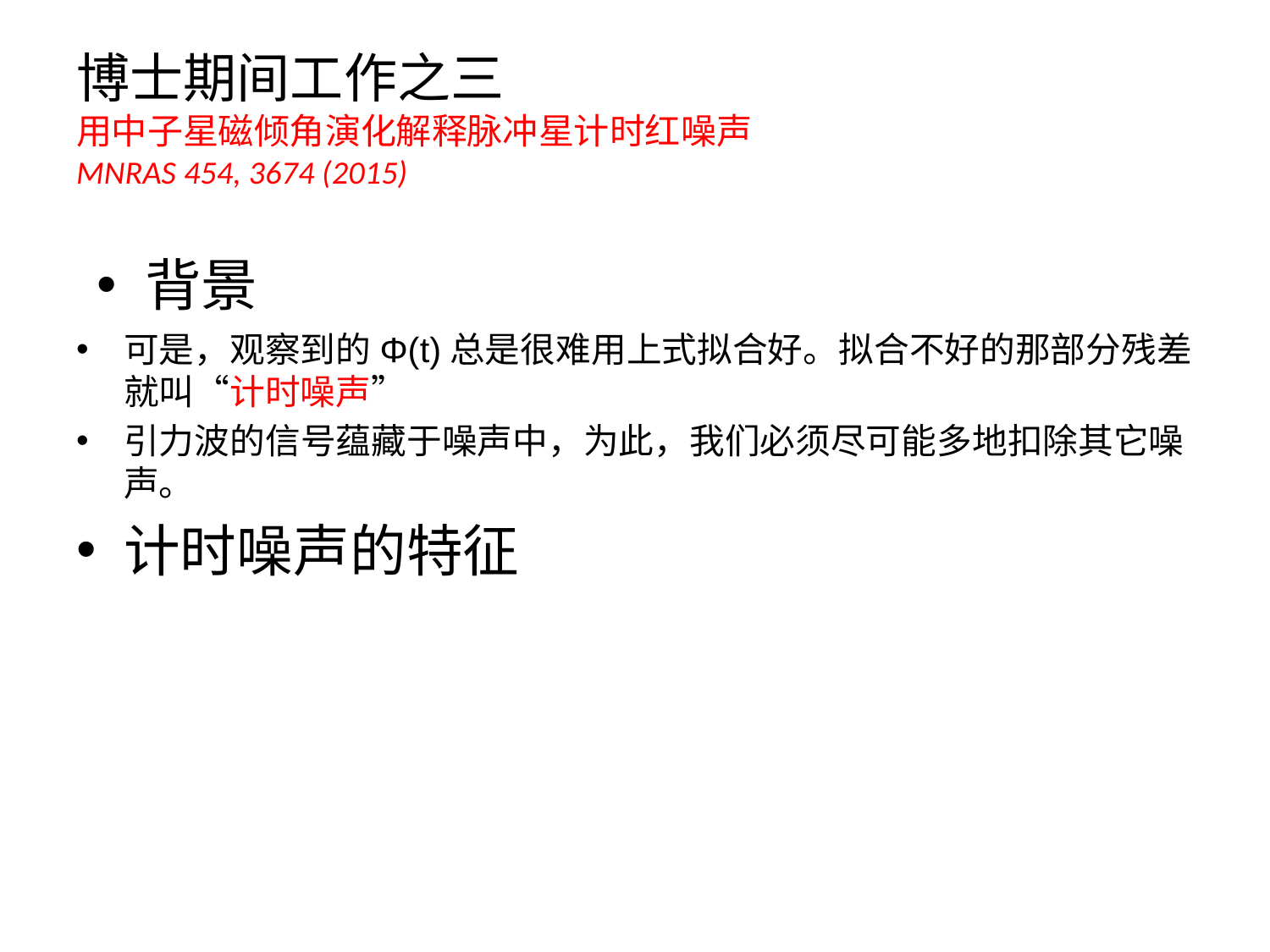

# 博士期间工作之三 用中子星磁倾角演化解释脉冲星计时红噪声 MNRAS 454, 3674 (2015)

可是，观察到的Φ(t)总是很难用上式拟合好。拟合不好的那部分残差就叫“计时噪声”
引力波的信号蕴藏于噪声中，为此，我们必须尽可能多地扣除其它噪声。
计时噪声的特征

背景